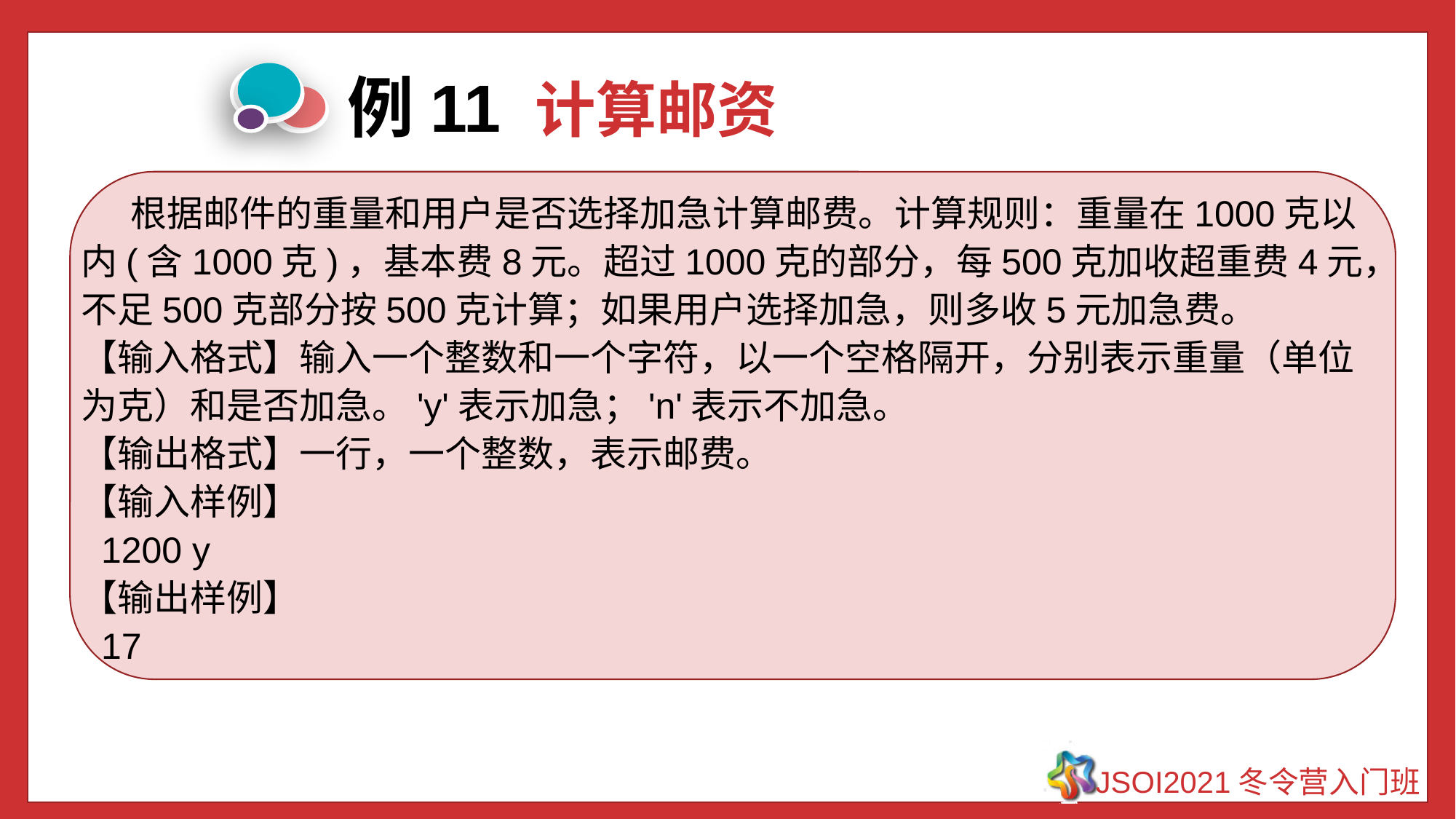

例11 计算邮资

     根据邮件的重量和用户是否选择加急计算邮费。计算规则：重量在1000克以内(含1000克)，基本费8元。超过1000克的部分，每500克加收超重费4元，不足500克部分按500克计算；如果用户选择加急，则多收5元加急费。
【输入格式】输入一个整数和一个字符，以一个空格隔开，分别表示重量（单位为克）和是否加急。'y'表示加急；'n'表示不加急。
【输出格式】一行，一个整数，表示邮费。
【输入样例】
  1200 y
【输出样例】
  17